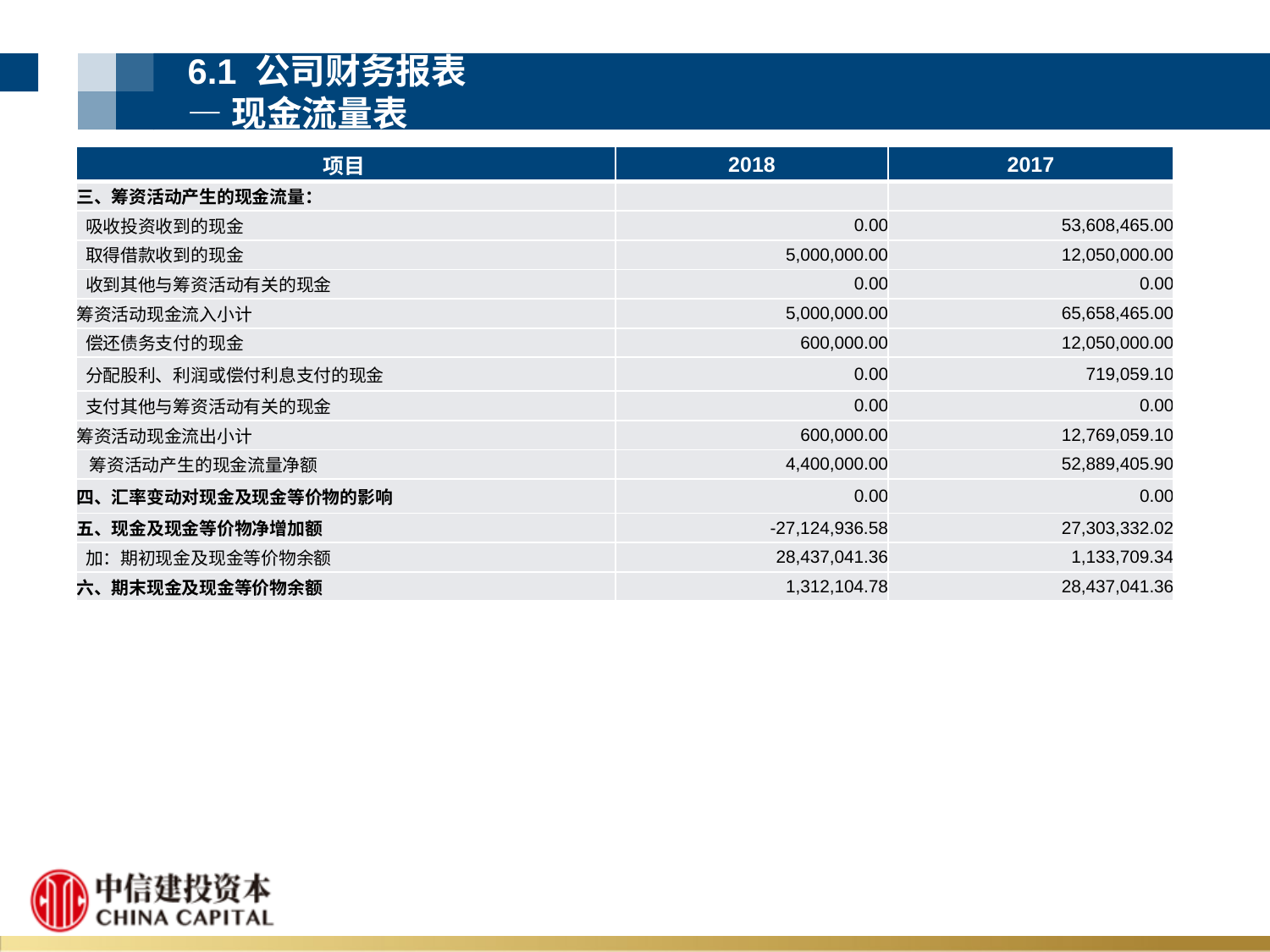

6.1 公司财务报表
—现金流量表
| 项目 | 2018 | 2017 |
| --- | --- | --- |
| 三、筹资活动产生的现金流量： |  |  |
| 吸收投资收到的现金 | 0.00 | 53,608,465.00 |
| 取得借款收到的现金 | 5,000,000.00 | 12,050,000.00 |
| 收到其他与筹资活动有关的现金 | 0.00 | 0.00 |
| 筹资活动现金流入小计 | 5,000,000.00 | 65,658,465.00 |
| 偿还债务支付的现金 | 600,000.00 | 12,050,000.00 |
| 分配股利、利润或偿付利息支付的现金 | 0.00 | 719,059.10 |
| 支付其他与筹资活动有关的现金 | 0.00 | 0.00 |
| 筹资活动现金流出小计 | 600,000.00 | 12,769,059.10 |
| 筹资活动产生的现金流量净额 | 4,400,000.00 | 52,889,405.90 |
| 四、汇率变动对现金及现金等价物的影响 | 0.00 | 0.00 |
| 五、现金及现金等价物净增加额 | -27,124,936.58 | 27,303,332.02 |
| 加：期初现金及现金等价物余额 | 28,437,041.36 | 1,133,709.34 |
| 六、期末现金及现金等价物余额 | 1,312,104.78 | 28,437,041.36 |